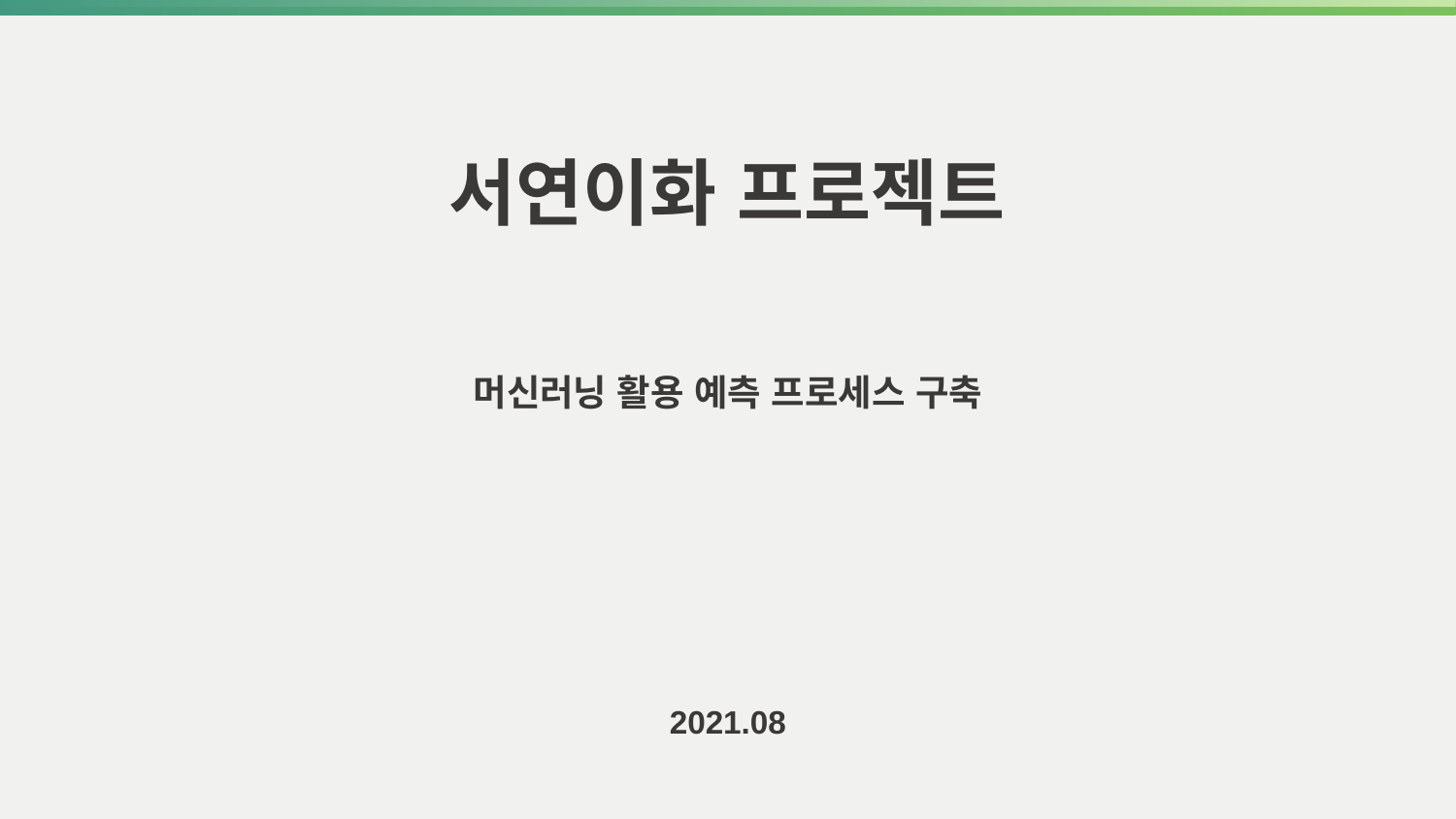

서연이화 프로젝트
머신러닝 활용 예측 프로세스 구축
2021.08